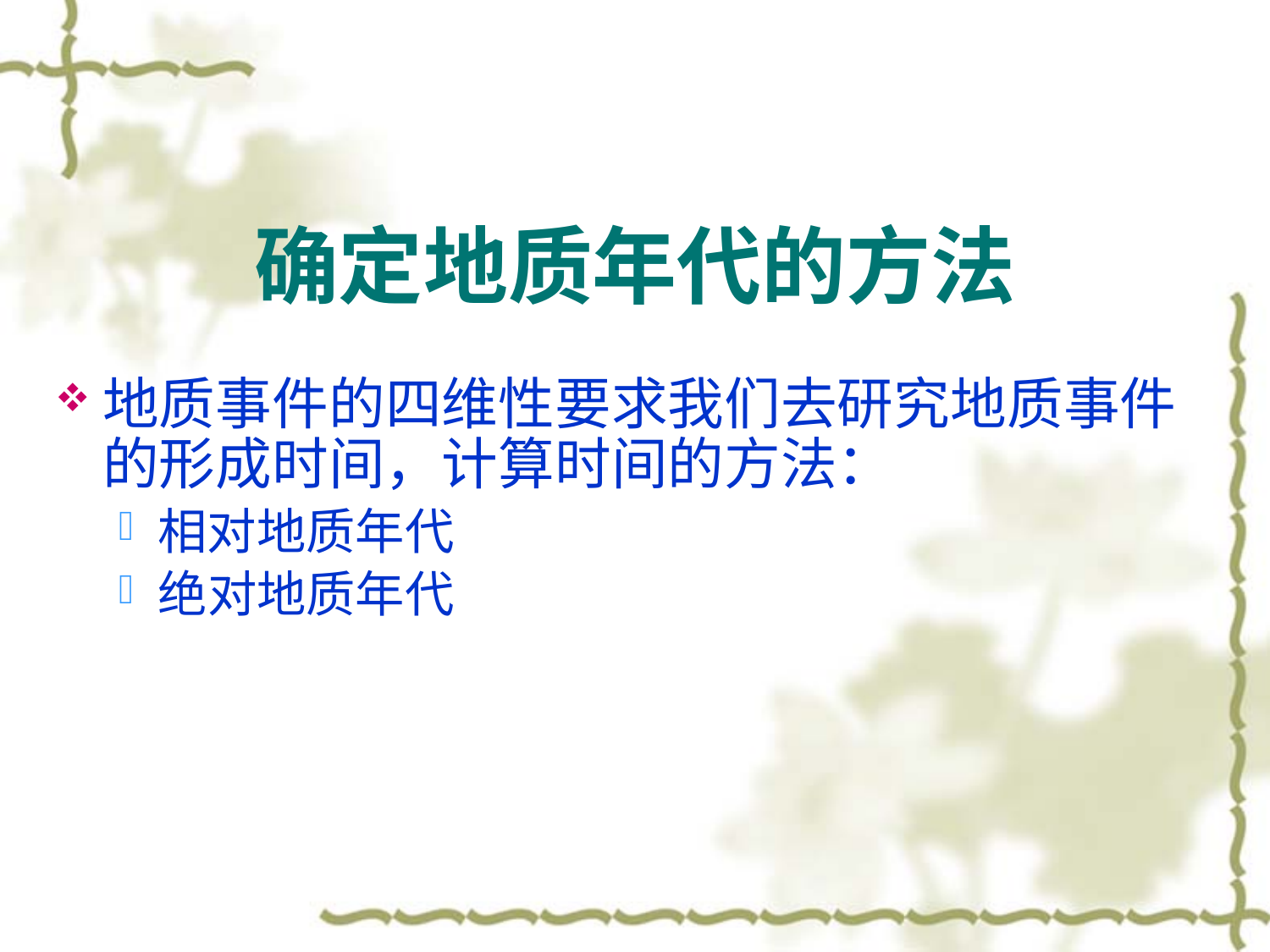

# 确定地质年代的方法
地质事件的四维性要求我们去研究地质事件的形成时间，计算时间的方法：
相对地质年代
绝对地质年代